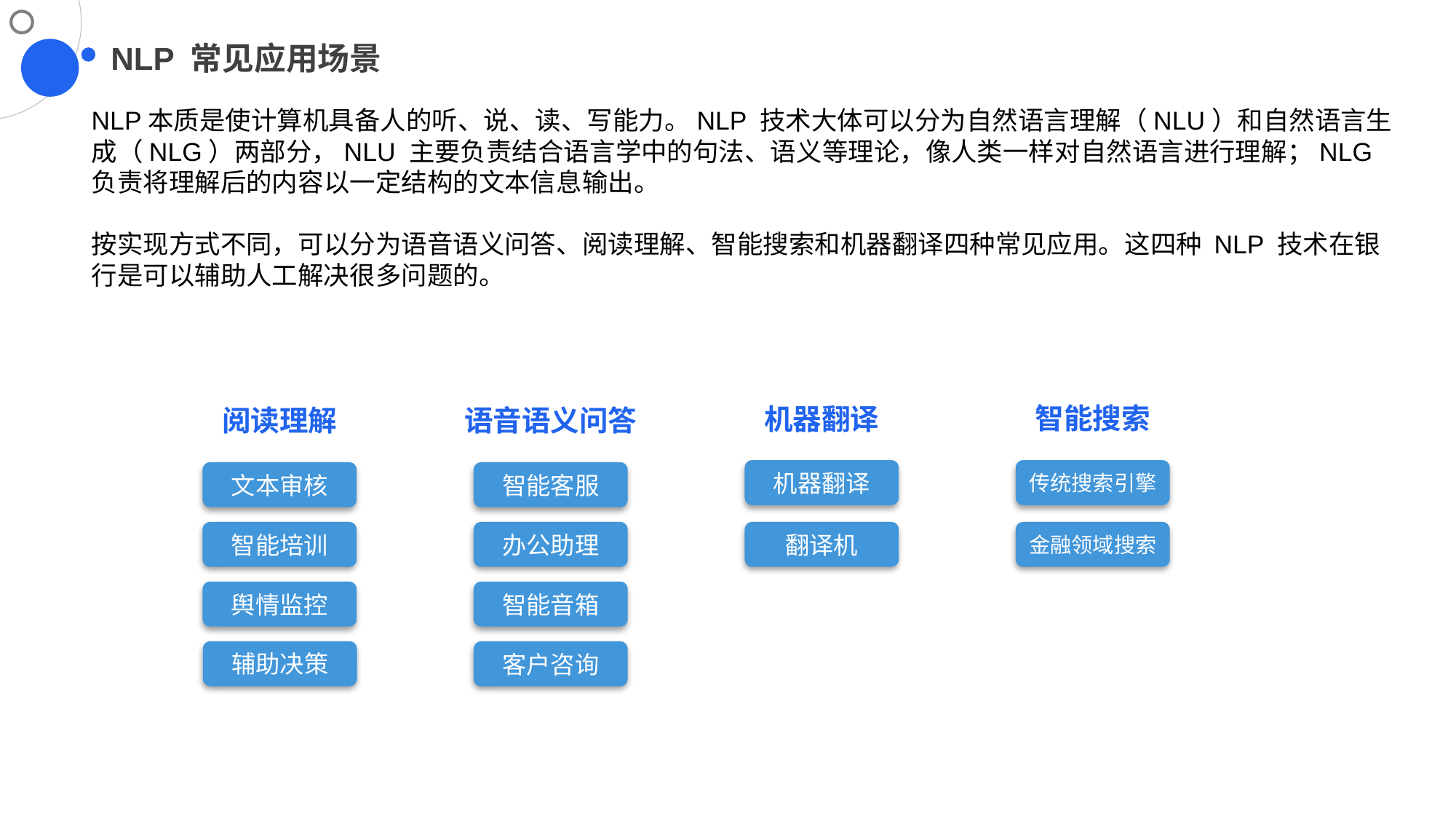

NLP 常见应用场景
NLP本质是使计算机具备人的听、说、读、写能力。NLP 技术大体可以分为自然语言理解（NLU）和自然语言生成（NLG）两部分，NLU 主要负责结合语言学中的句法、语义等理论，像人类一样对自然语言进行理解；NLG负责将理解后的内容以一定结构的文本信息输出。

按实现方式不同，可以分为语音语义问答、阅读理解、智能搜索和机器翻译四种常见应用。这四种 NLP 技术在银行是可以辅助人工解决很多问题的。
智能搜索
机器翻译
阅读理解
语音语义问答
机器翻译
传统搜索引擎
文本审核
智能客服
智能培训
办公助理
翻译机
金融领域搜索
舆情监控
智能音箱
辅助决策
客户咨询